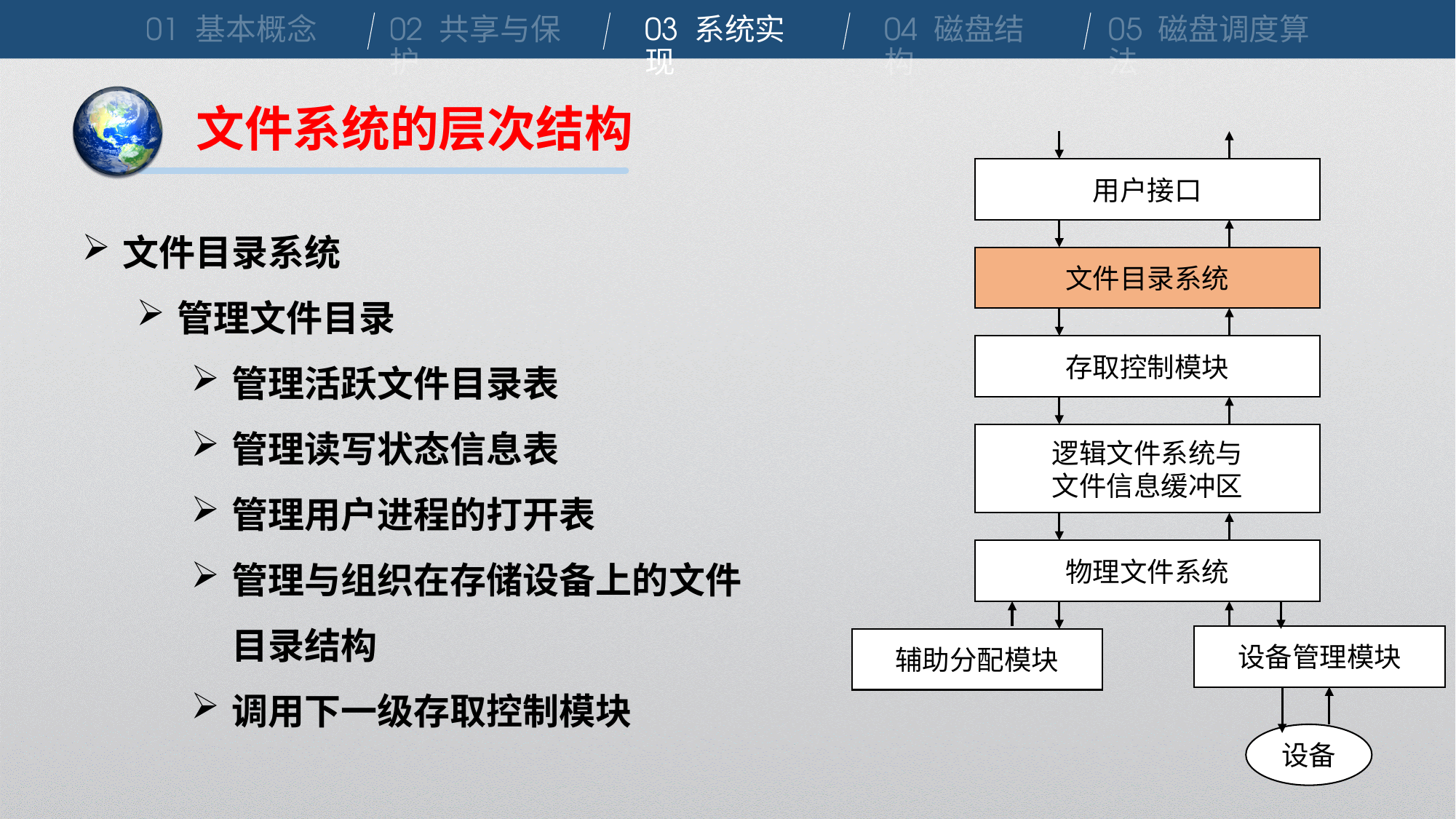

01 基本概念
02 共享与保护
03 系统实现
04 磁盘结构
05 磁盘调度算法
文件系统的层次结构
用户接口
文件目录系统
存取控制模块
逻辑文件系统与
文件信息缓冲区
物理文件系统
设备管理模块
辅助分配模块
设备
文件目录系统
管理文件目录
管理活跃文件目录表
管理读写状态信息表
管理用户进程的打开表
管理与组织在存储设备上的文件目录结构
调用下一级存取控制模块